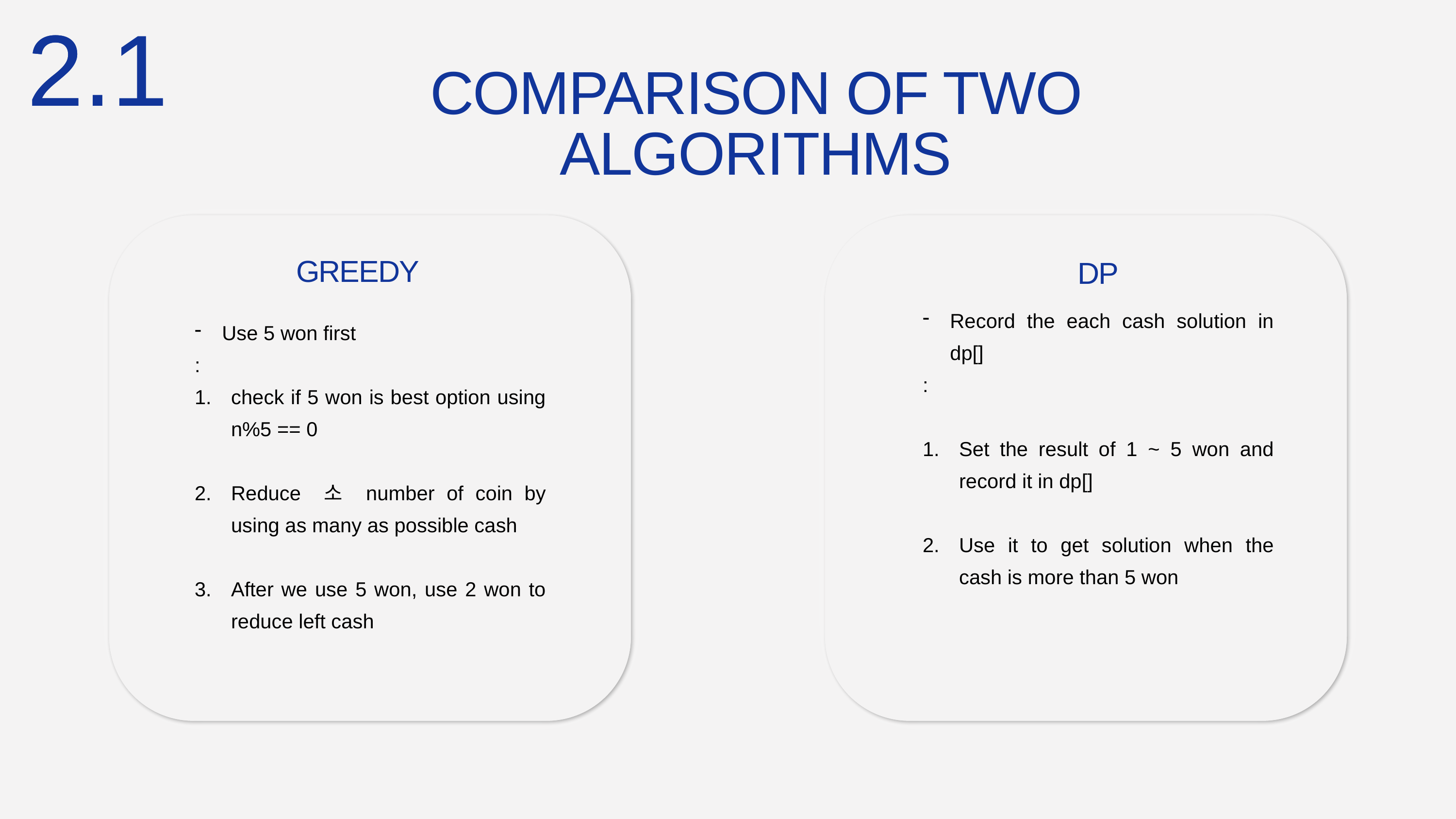

2
2.1
COMPARISON OF TWO ALGORITHMS
1.

1.

GREEDY
DP
Record the each cash solution in dp[]
:

Set the result of 1 ~ 5 won and record it in dp[]

Use it to get solution when the cash is more than 5 won
Use 5 won first
:
check if 5 won is best option using n%5 == 0

Reduce 소 number of coin by using as many as possible cash

After we use 5 won, use 2 won to reduce left cash